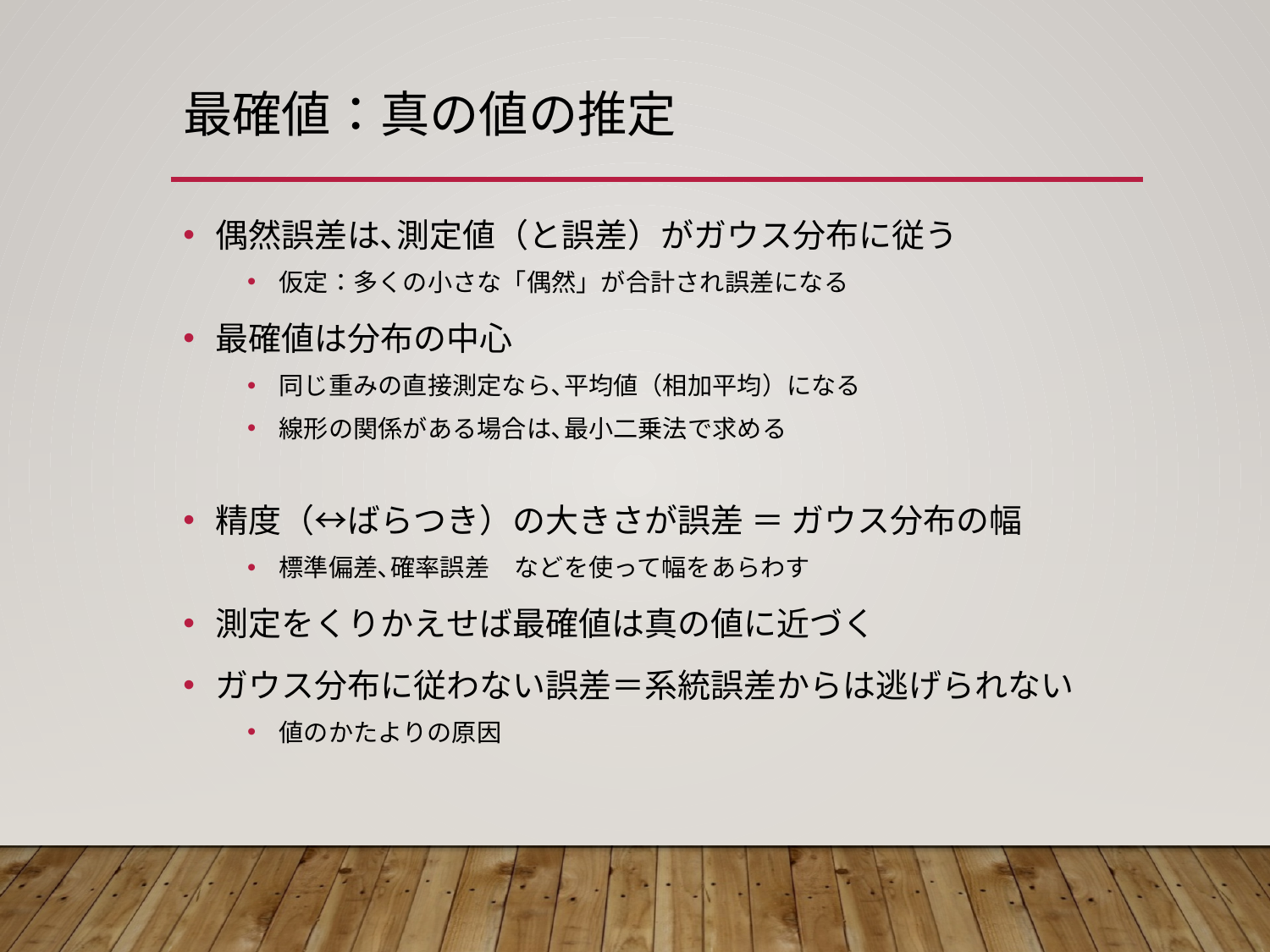

# 最確値：真の値の推定
偶然誤差は､測定値（と誤差）がガウス分布に従う
仮定：多くの小さな「偶然」が合計され誤差になる
最確値は分布の中心
同じ重みの直接測定なら､平均値（相加平均）になる
線形の関係がある場合は､最小二乗法で求める
精度（↔ばらつき）の大きさが誤差 ＝ ガウス分布の幅
標準偏差､確率誤差　などを使って幅をあらわす
測定をくりかえせば最確値は真の値に近づく
ガウス分布に従わない誤差＝系統誤差からは逃げられない
値のかたよりの原因